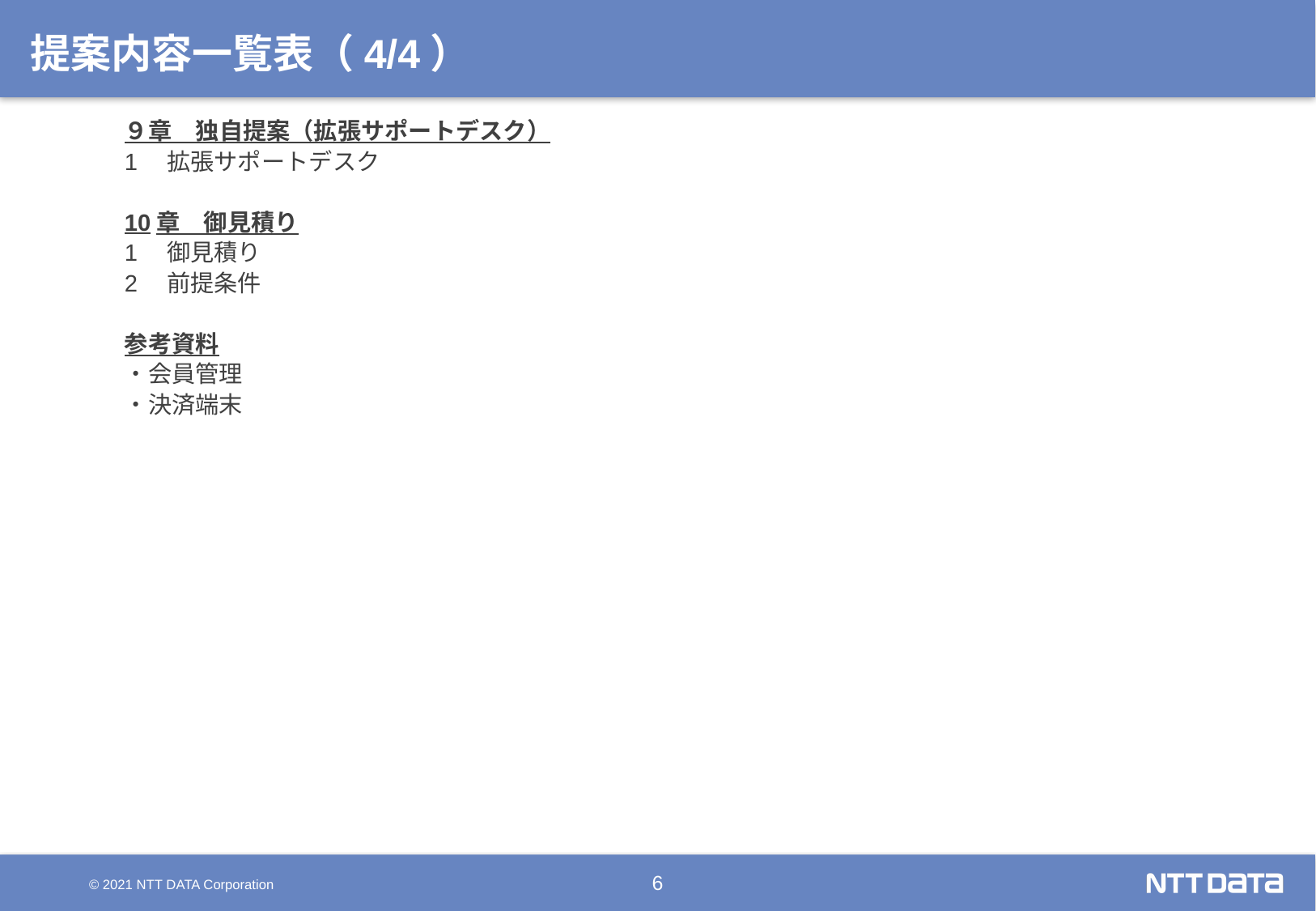

# 提案内容一覧表（4/4）
９章　独自提案（拡張サポートデスク）
1　拡張サポートデスク

10章　御見積り
1　御見積り
2　前提条件

参考資料
・会員管理
・決済端末